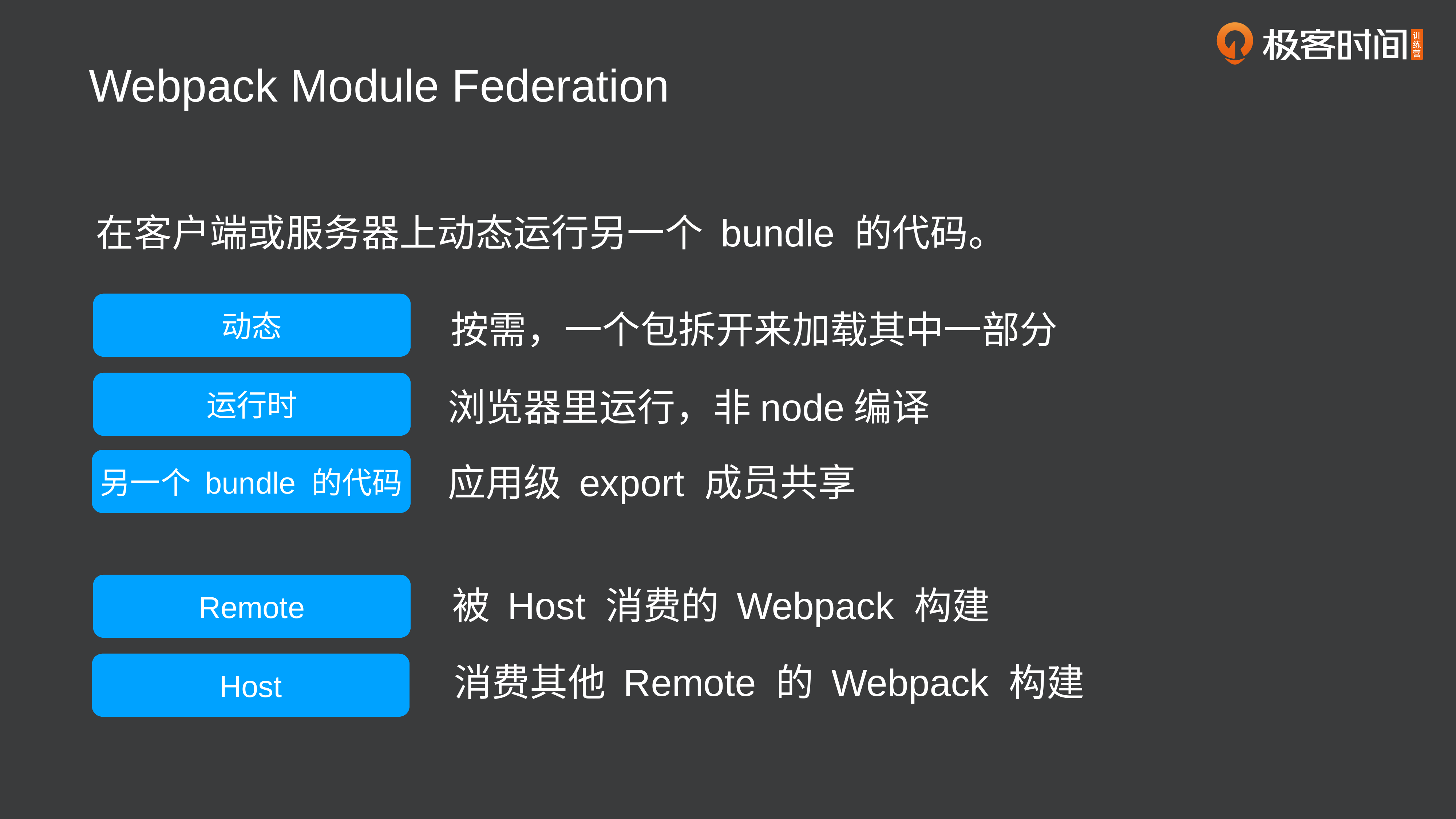

Webpack Module Federation

在客户端或服务器上动态运行另一个 bundle 的代码。
动态
按需，一个包拆开来加载其中一部分
浏览器里运行，非node编译
运行时
另一个 bundle 的代码
应用级 export 成员共享
Remote
被 Host 消费的 Webpack 构建
Host
消费其他 Remote 的 Webpack 构建